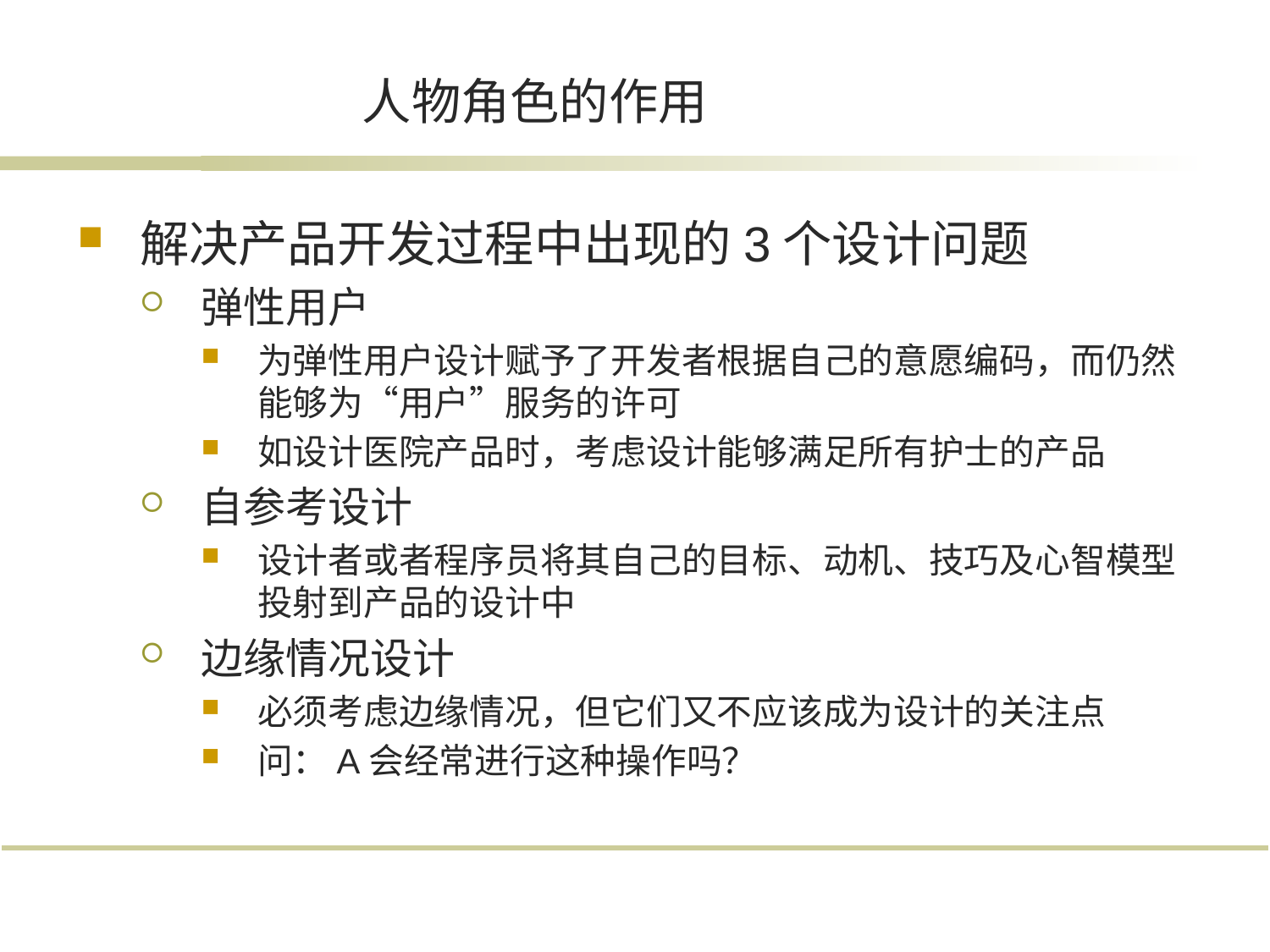

# 人物角色的作用
解决产品开发过程中出现的3个设计问题
弹性用户
为弹性用户设计赋予了开发者根据自己的意愿编码，而仍然能够为“用户”服务的许可
如设计医院产品时，考虑设计能够满足所有护士的产品
自参考设计
设计者或者程序员将其自己的目标、动机、技巧及心智模型投射到产品的设计中
边缘情况设计
必须考虑边缘情况，但它们又不应该成为设计的关注点
问：A会经常进行这种操作吗？